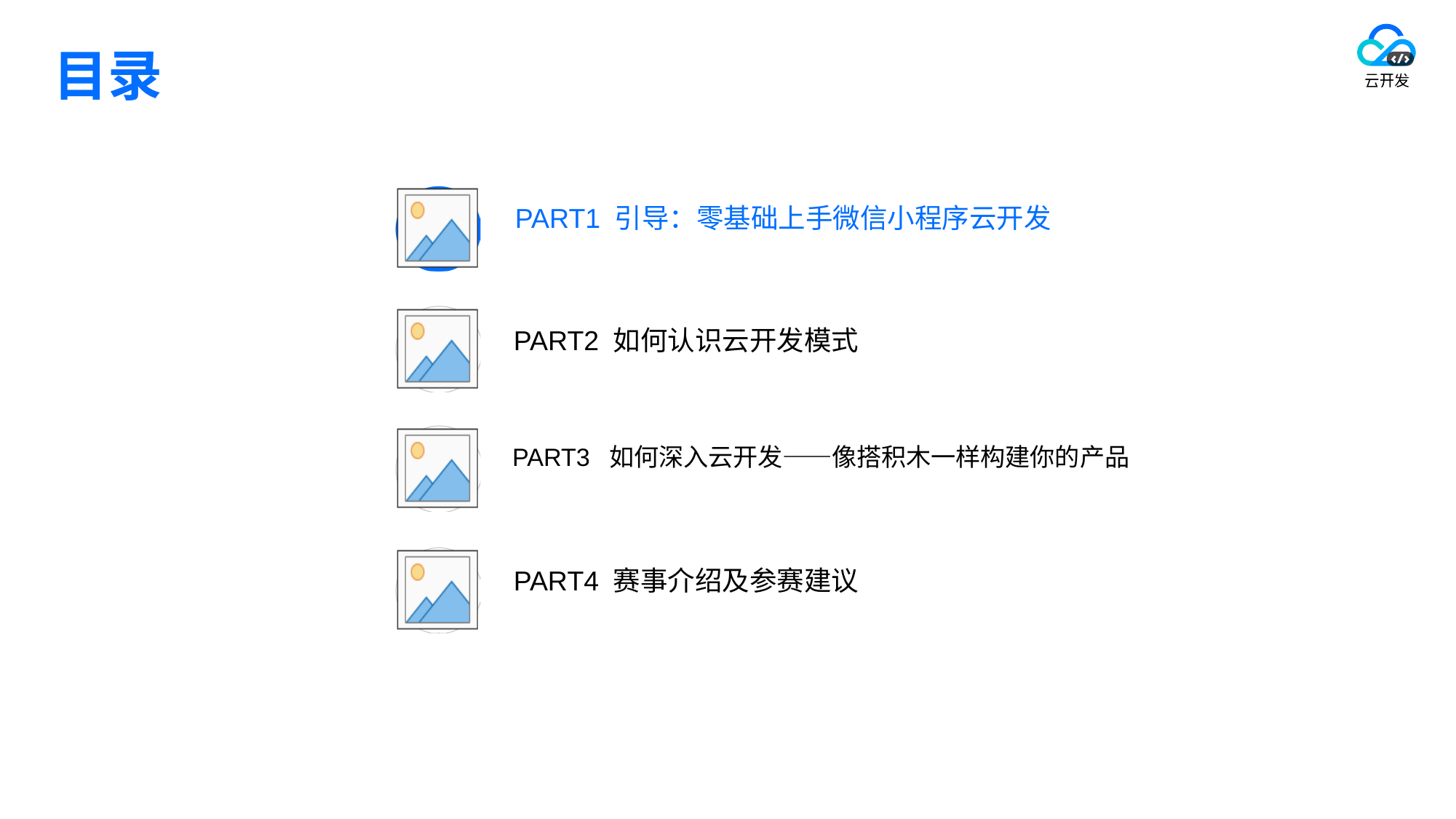

PART1 引导：零基础上手微信小程序云开发

PART2 如何认识云开发模式

PART3  如何深入云开发——像搭积木一样构建你的产品

PART4 赛事介绍及参赛建议